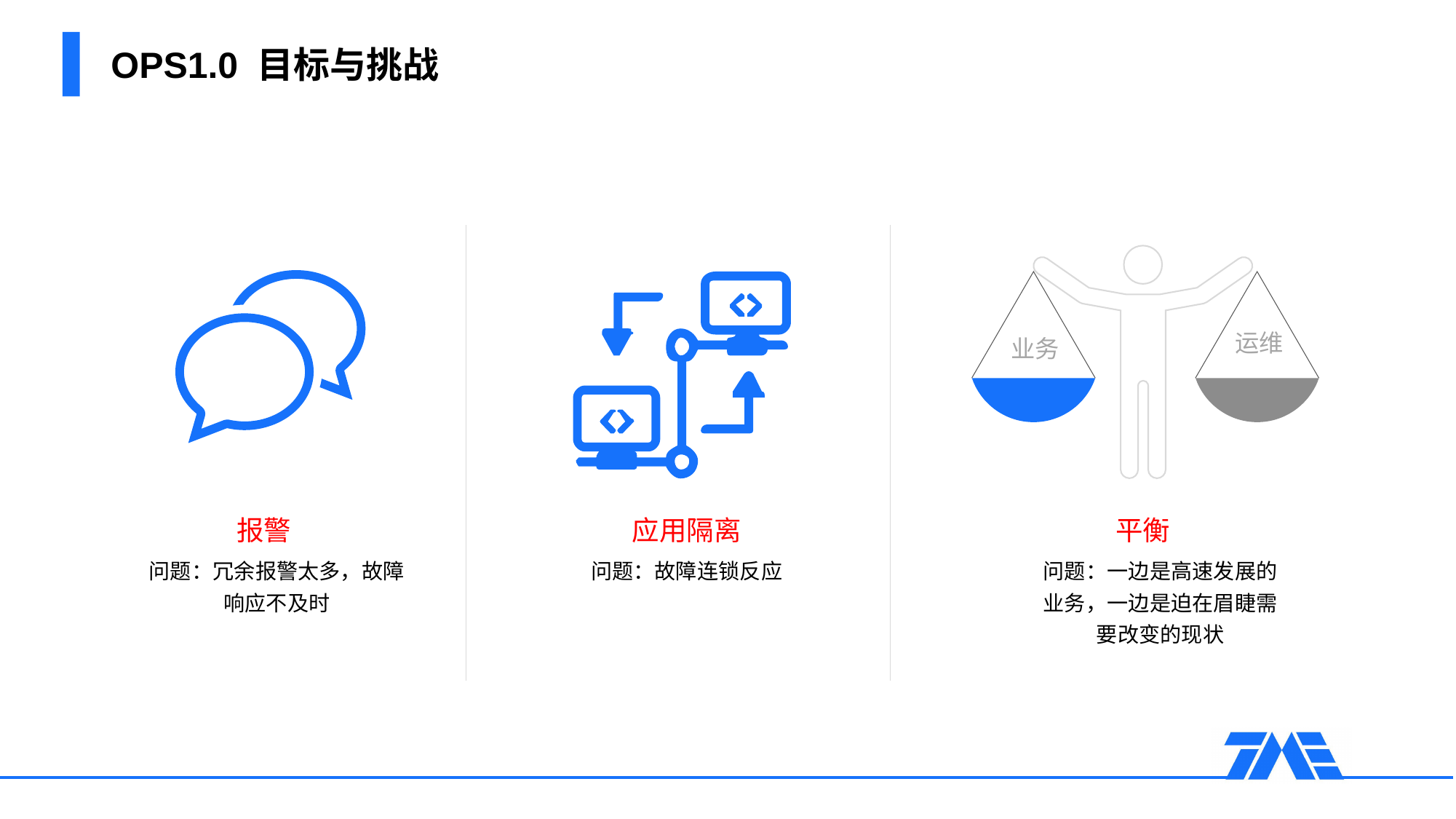

# OPS1.0 目标与挑战

### Chart

| Category |
|---|

业务

运维
报警
应用隔离
平衡
问题：冗余报警太多，故障响应不及时
问题：故障连锁反应
问题：一边是高速发展的业务，一边是迫在眉睫需要改变的现状